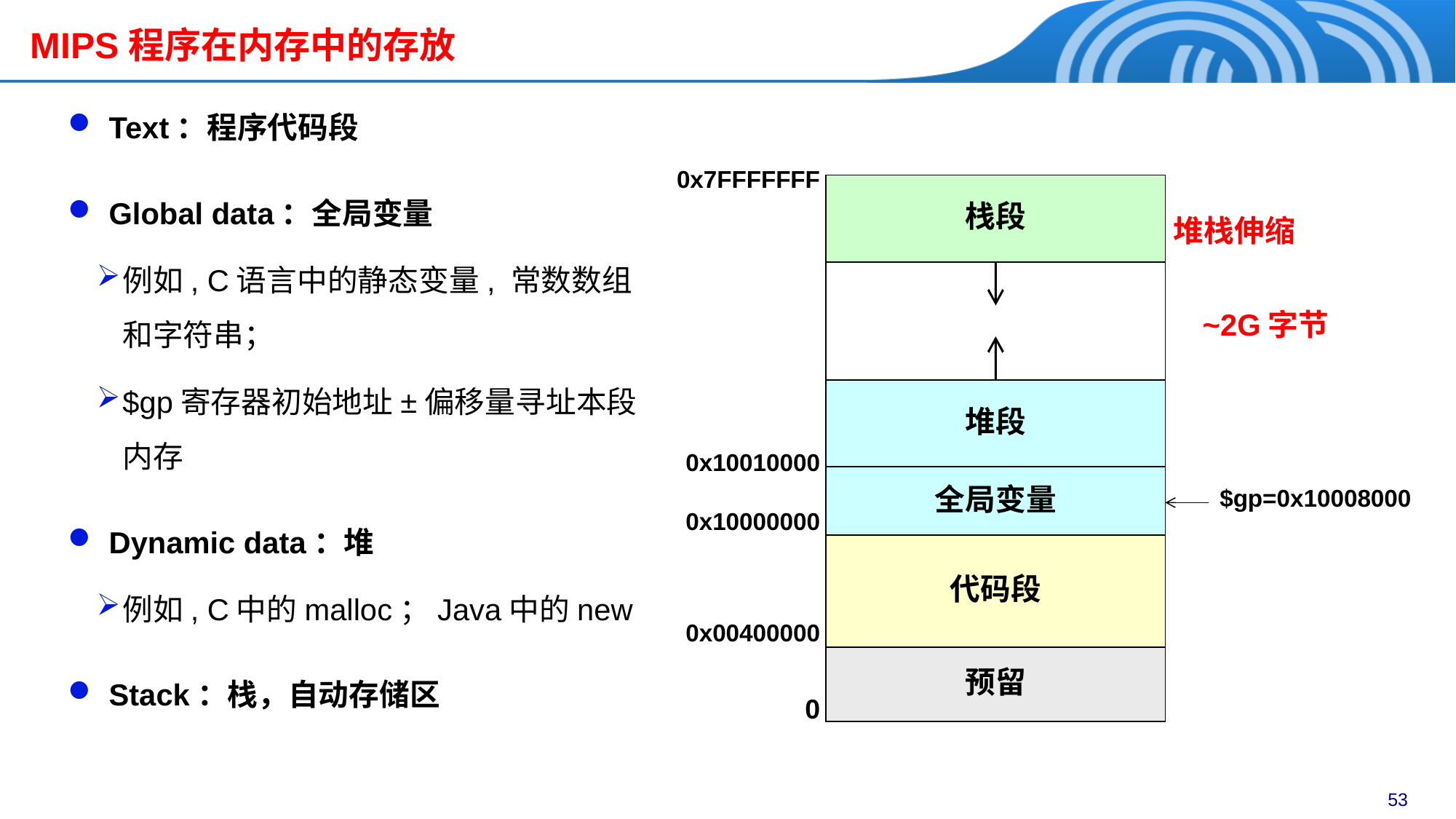

# MIPS程序在内存中的存放
Text：程序代码段

Global data：全局变量
例如, C语言中的静态变量, 常数数组和字符串；
$gp寄存器初始地址±偏移量寻址本段内存

Dynamic data：堆
例如, C中的malloc；Java中的new

Stack：栈，自动存储区
0x7FFFFFFF
栈段
堆栈伸缩

~2G字节

堆段
0x10010000
全局变量
$gp=0x10008000
0x10000000
代码段
0x00400000
预留
0